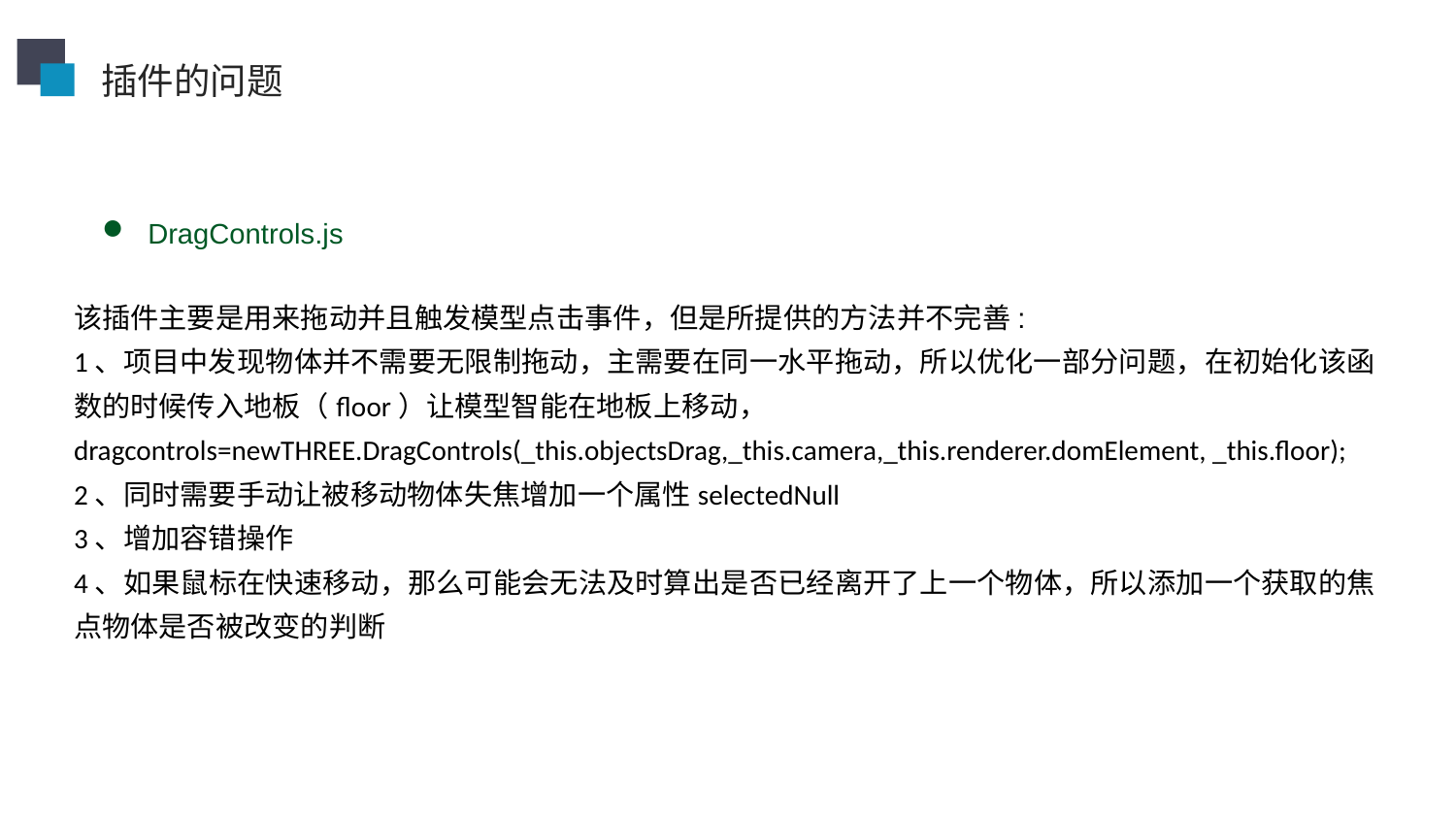

插件的问题
DragControls.js
该插件主要是用来拖动并且触发模型点击事件，但是所提供的方法并不完善:
1、项目中发现物体并不需要无限制拖动，主需要在同一水平拖动，所以优化一部分问题，在初始化该函数的时候传入地板（floor）让模型智能在地板上移动，
dragcontrols=newTHREE.DragControls(_this.objectsDrag,_this.camera,_this.renderer.domElement, _this.floor);
2、同时需要手动让被移动物体失焦增加一个属性selectedNull
3、增加容错操作
4、如果鼠标在快速移动，那么可能会无法及时算出是否已经离开了上一个物体，所以添加一个获取的焦点物体是否被改变的判断